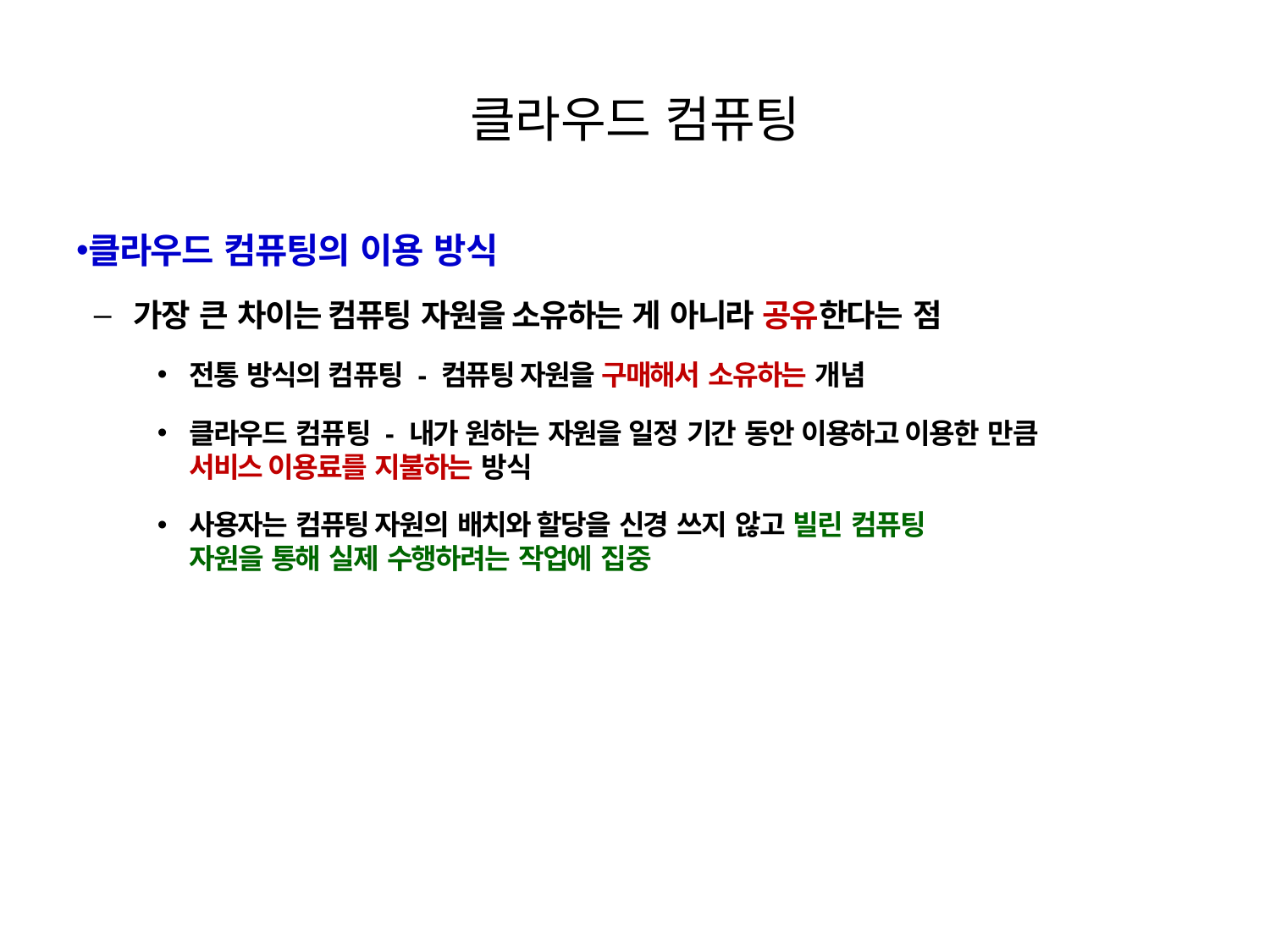

# 클라우드 컴퓨팅
클라우드 컴퓨팅의 이용 방식
가장 큰 차이는 컴퓨팅 자원을 소유하는 게 아니라 공유한다는 점
전통 방식의 컴퓨팅 - 컴퓨팅 자원을 구매해서 소유하는 개념
클라우드 컴퓨팅 - 내가 원하는 자원을 일정 기간 동안 이용하고 이용한 만큼
서비스 이용료를 지불하는 방식
사용자는 컴퓨팅 자원의 배치와 할당을 신경 쓰지 않고 빌린 컴퓨팅
자원을 통해 실제 수행하려는 작업에 집중